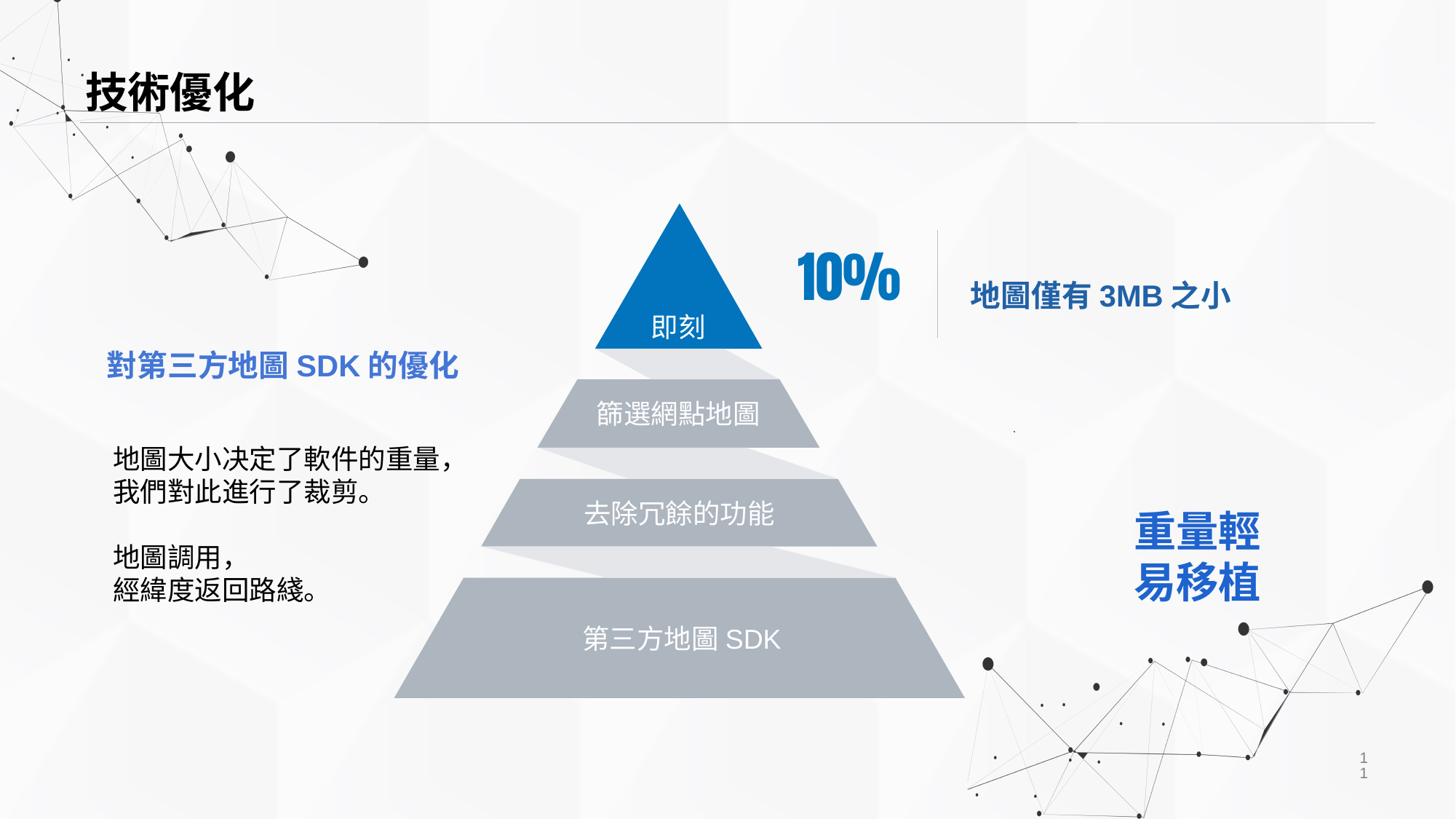

# 技術優化

即刻

篩選網點地圖

去除冗餘的功能

第三方地圖SDK

10%
地圖僅有3MB之小
對第三方地圖SDK的優化
地圖大小决定了軟件的重量，
我們對此進行了裁剪。

地圖調用，
經緯度返回路綫。
重量輕
易移植
11